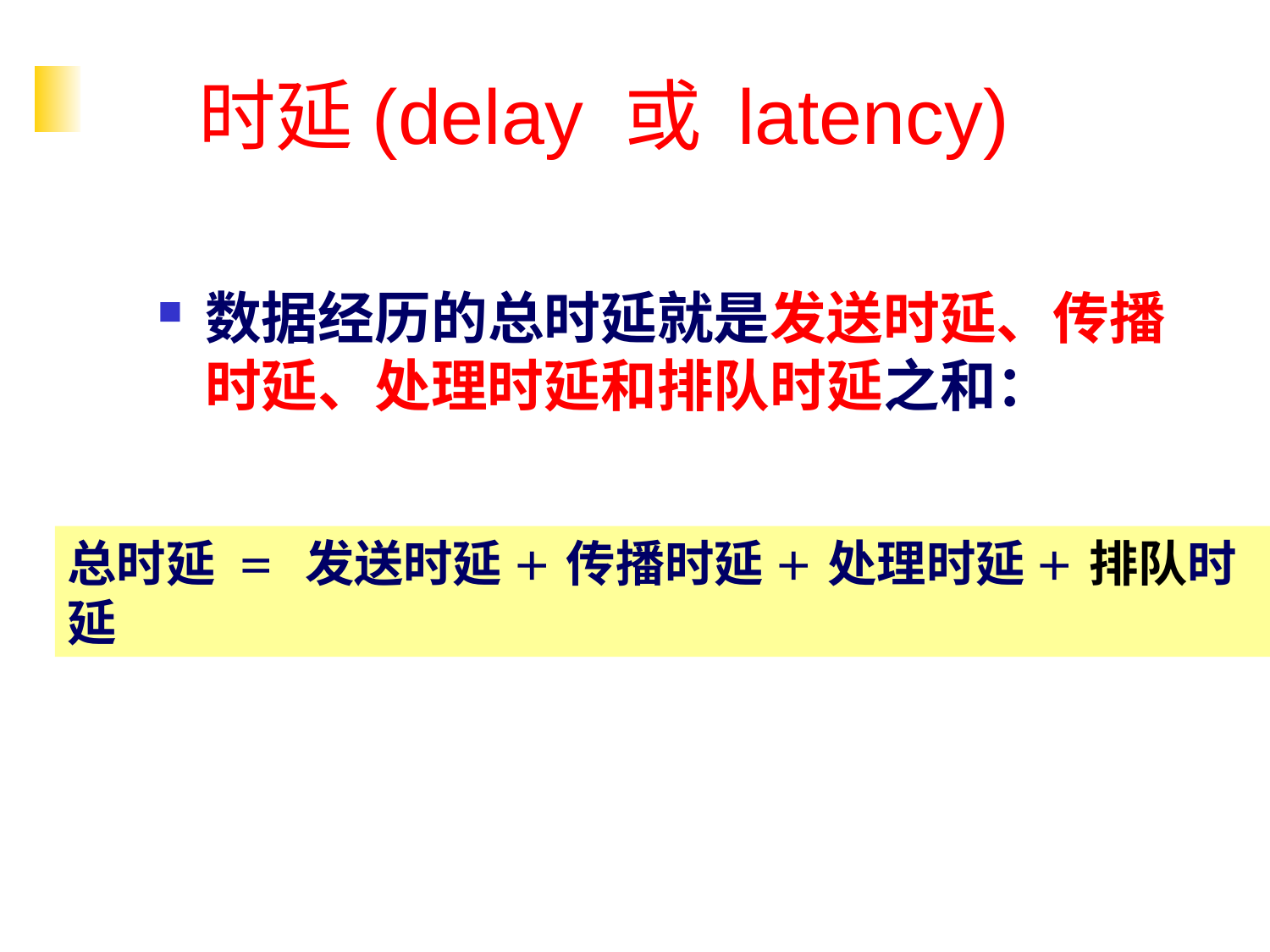

# 时延(delay 或 latency)
数据经历的总时延就是发送时延、传播时延、处理时延和排队时延之和：

总时延 = 发送时延+传播时延+处理时延+排队时延